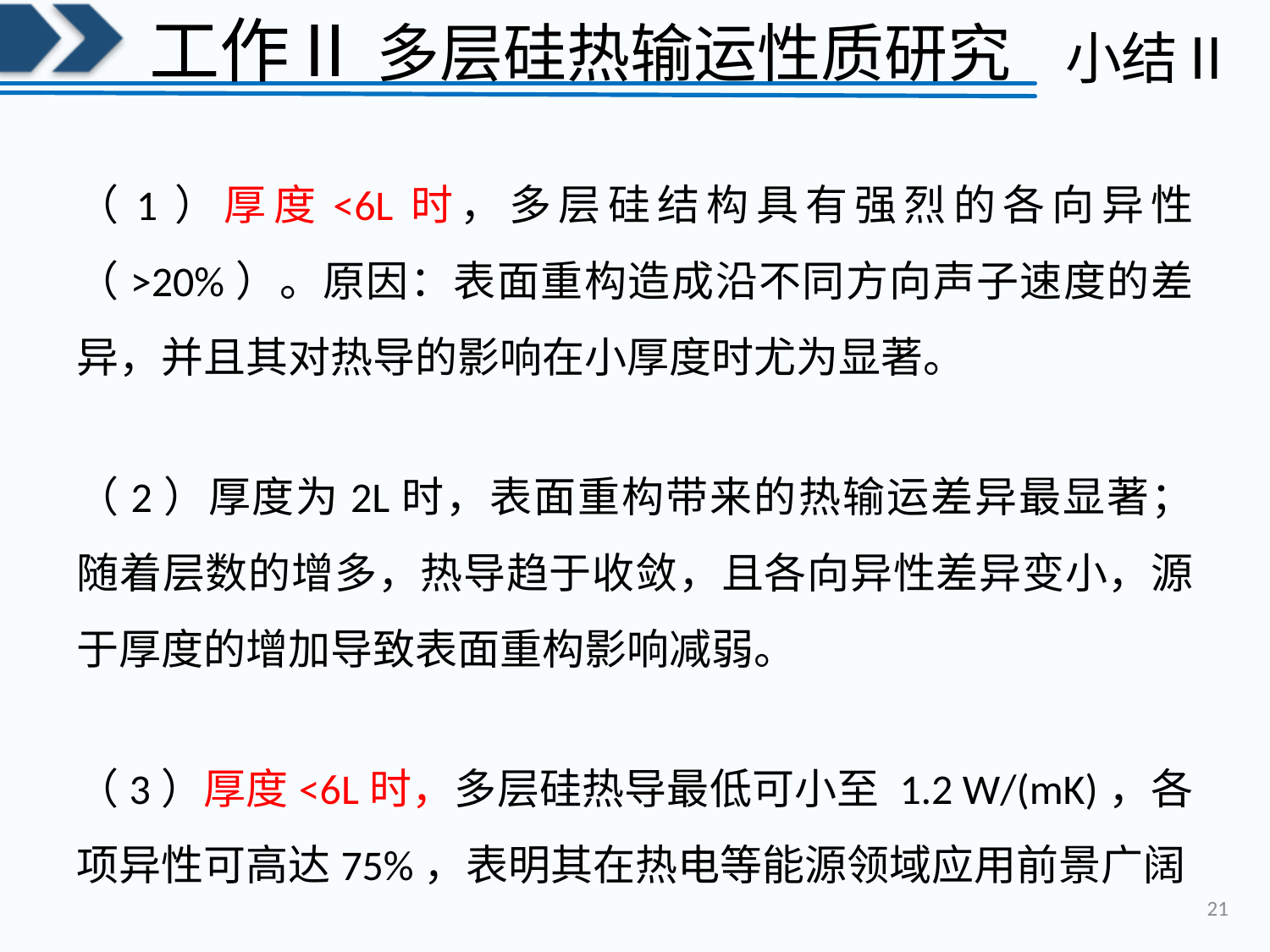

工作Ⅱ 多层硅热输运性质研究
小结Ⅱ
（1）厚度<6L时，多层硅结构具有强烈的各向异性（>20%）。原因：表面重构造成沿不同方向声子速度的差异，并且其对热导的影响在小厚度时尤为显著。
（2）厚度为2L时，表面重构带来的热输运差异最显著；随着层数的增多，热导趋于收敛，且各向异性差异变小，源于厚度的增加导致表面重构影响减弱。
（3）厚度<6L时，多层硅热导最低可小至 1.2 W/(mK)，各项异性可高达75%，表明其在热电等能源领域应用前景广阔
21